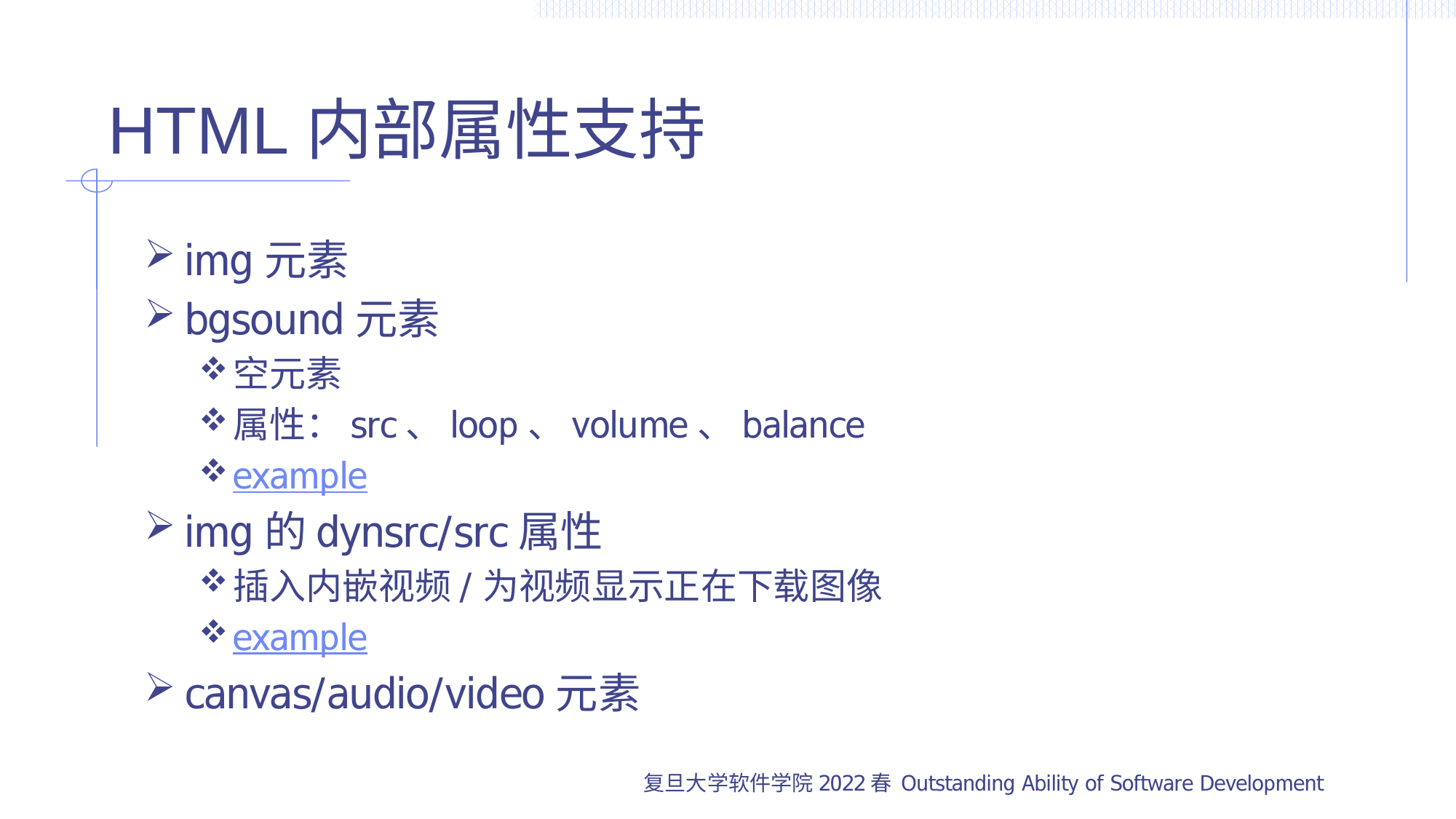

# HTML内部属性支持
img元素
bgsound元素
空元素
属性：src、loop、volume、balance
example
img的dynsrc/src属性
插入内嵌视频/为视频显示正在下载图像
example
canvas/audio/video元素